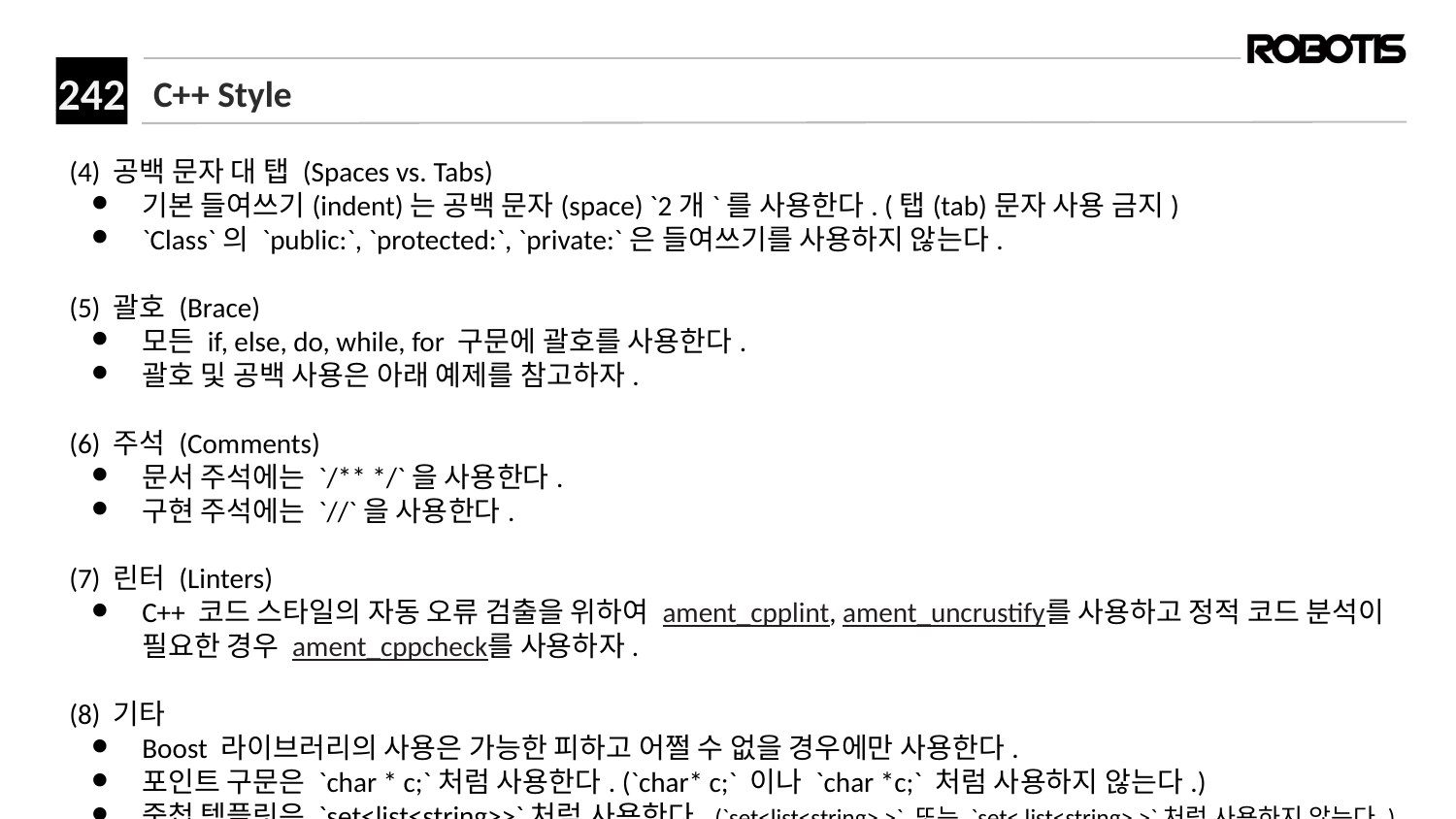

# C++ Style
(4) 공백 문자 대 탭 (Spaces vs. Tabs)
기본 들여쓰기(indent)는 공백 문자(space) `2개`를 사용한다. (탭(tab)문자 사용 금지)
`Class`의 `public:`, `protected:`, `private:`은 들여쓰기를 사용하지 않는다.

​(5) 괄호 (Brace)
모든 if, else, do, while, for 구문에 괄호를 사용한다.
괄호 및 공백 사용은 아래 예제를 참고하자.

(6) 주석 (Comments)
문서 주석에는 `/** */`을 사용한다.
구현 주석에는 `//`을 사용한다.

(7) 린터 (Linters)
C++ 코드 스타일의 자동 오류 검출을 위하여 ament_cpplint, ament_uncrustify를 사용하고 정적 코드 분석이 필요한 경우 ament_cppcheck를 사용하자.

(8) 기타
Boost 라이브러리의 사용은 가능한 피하고 어쩔 수 없을 경우에만 사용한다.
포인트 구문은 `char * c;`처럼 사용한다. (`char* c;` 이나 `char *c;` 처럼 사용하지 않는다.)
중첩 템플릿은 `set<list<string>>`처럼 사용한다. (`set<list<string> >` 또는 `set< list<string> >`처럼 사용하지 않는다.)